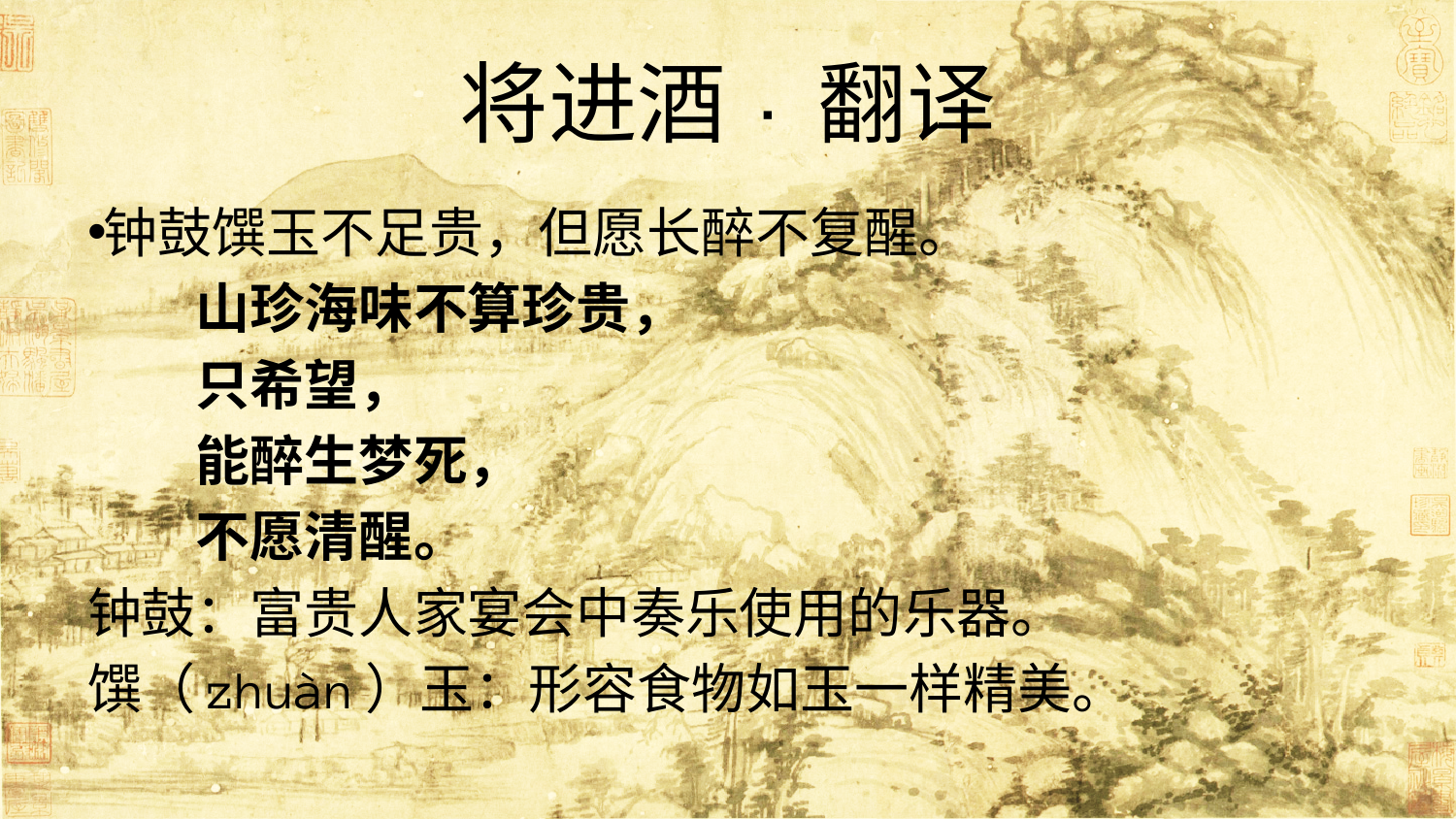

# 将进酒·翻译
钟鼓馔玉不足贵，但愿长醉不复醒。
　　山珍海味不算珍贵，
　　只希望，
　　能醉生梦死，
　　不愿清醒。
钟鼓：富贵人家宴会中奏乐使用的乐器。
馔（zhuàn）玉：形容食物如玉一样精美。